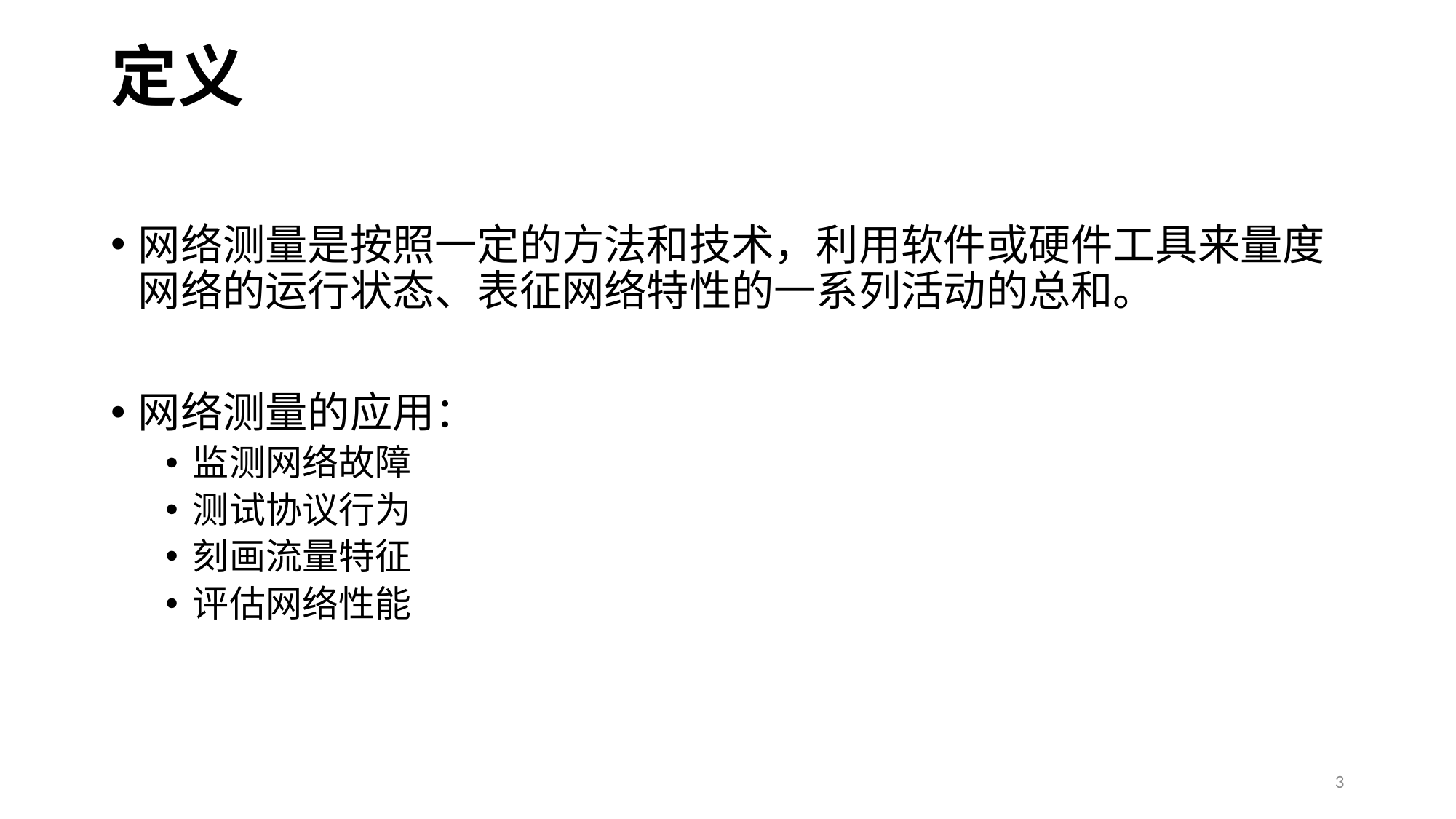

# 定义
网络测量是按照一定的方法和技术，利用软件或硬件工具来量度网络的运行状态、表征网络特性的一系列活动的总和。

网络测量的应用：
监测网络故障
测试协议行为
刻画流量特征
评估网络性能

3